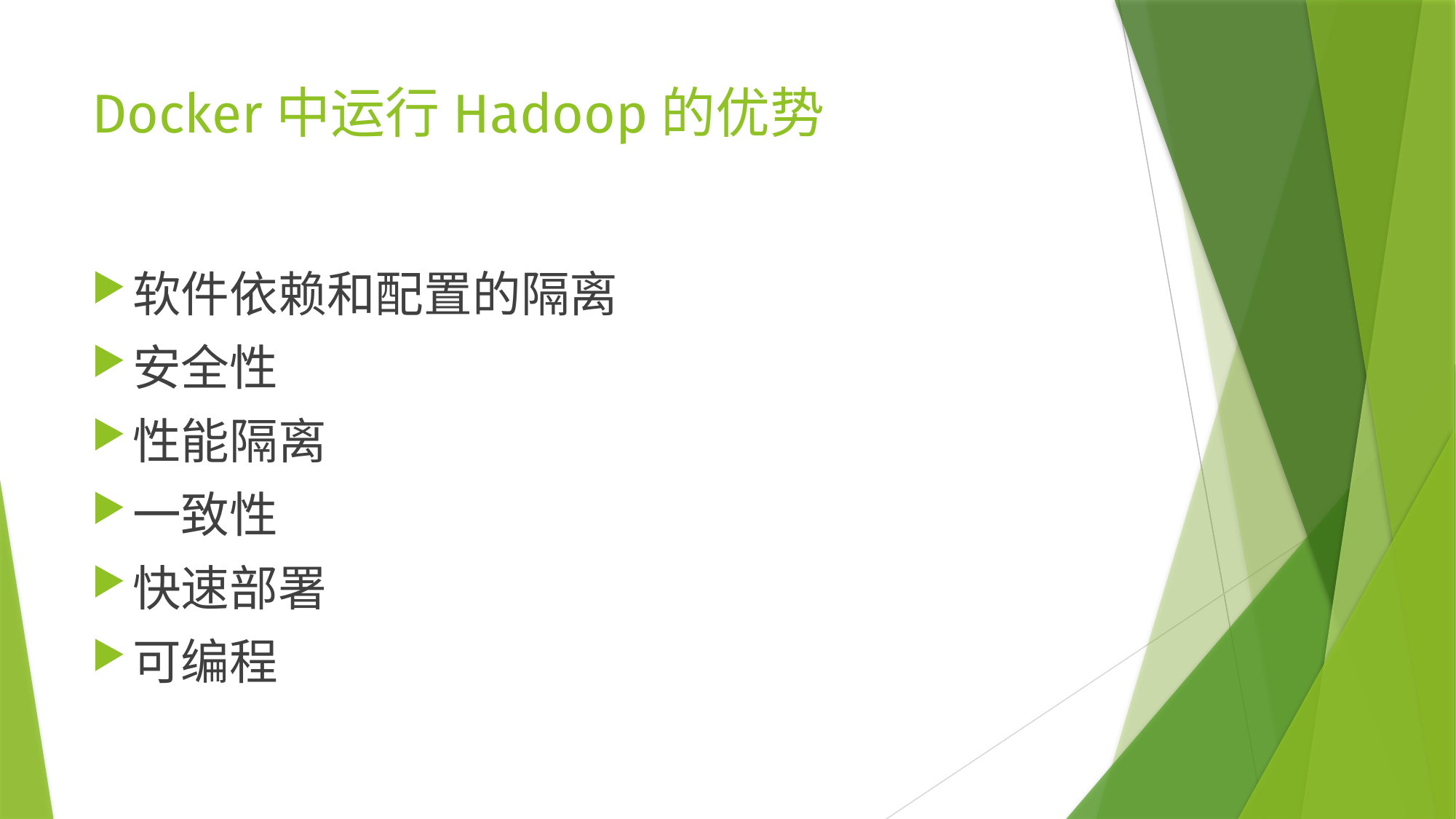

# Docker中运行Hadoop的优势
软件依赖和配置的隔离
安全性
性能隔离
一致性
快速部署
可编程